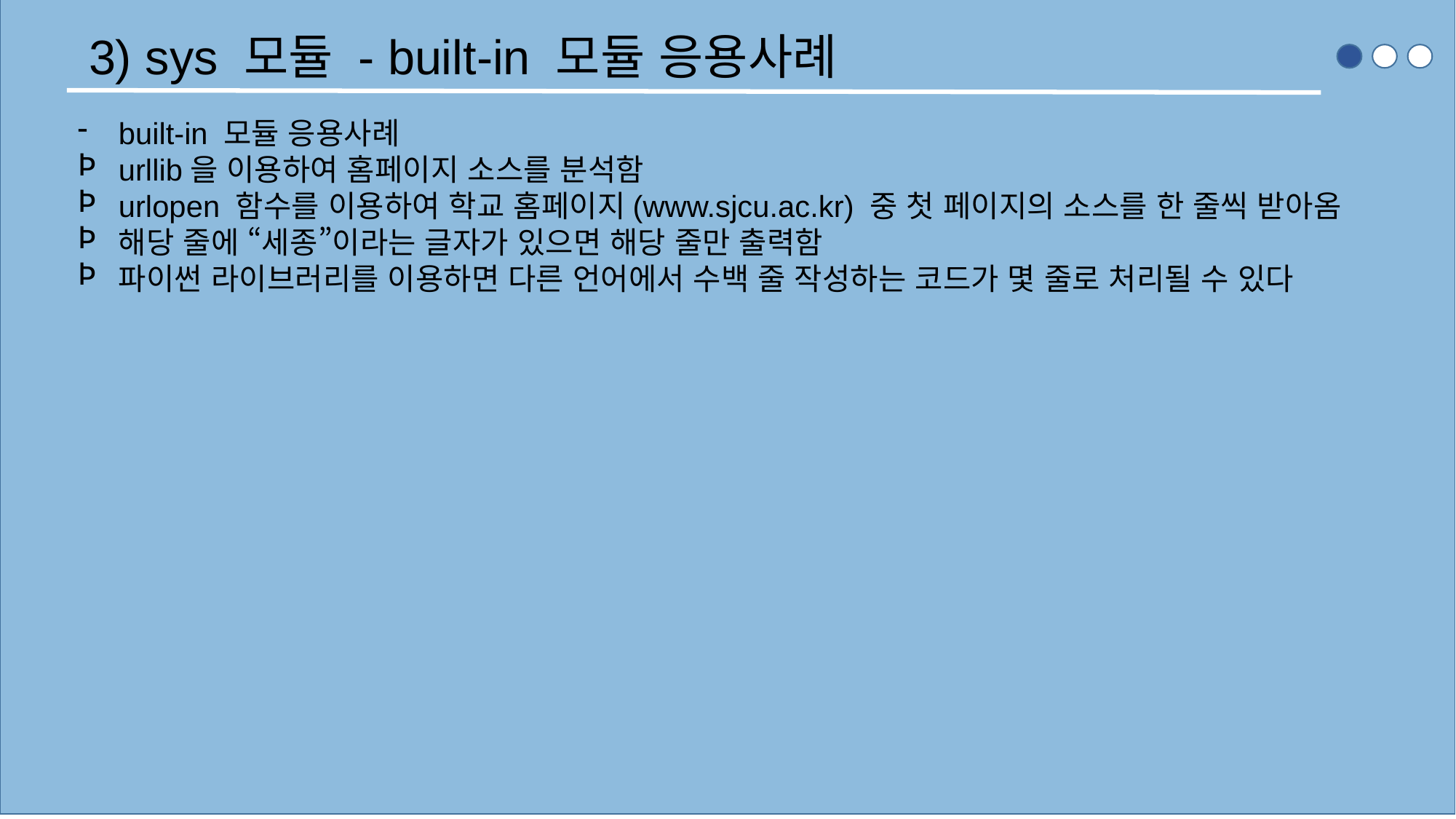

3) sys 모듈 - built-in 모듈 응용사례

built-in 모듈 응용사례
urllib을 이용하여 홈페이지 소스를 분석함
urlopen 함수를 이용하여 학교 홈페이지(www.sjcu.ac.kr) 중 첫 페이지의 소스를 한 줄씩 받아옴
해당 줄에 “세종”이라는 글자가 있으면 해당 줄만 출력함
파이썬 라이브러리를 이용하면 다른 언어에서 수백 줄 작성하는 코드가 몇 줄로 처리될 수 있다